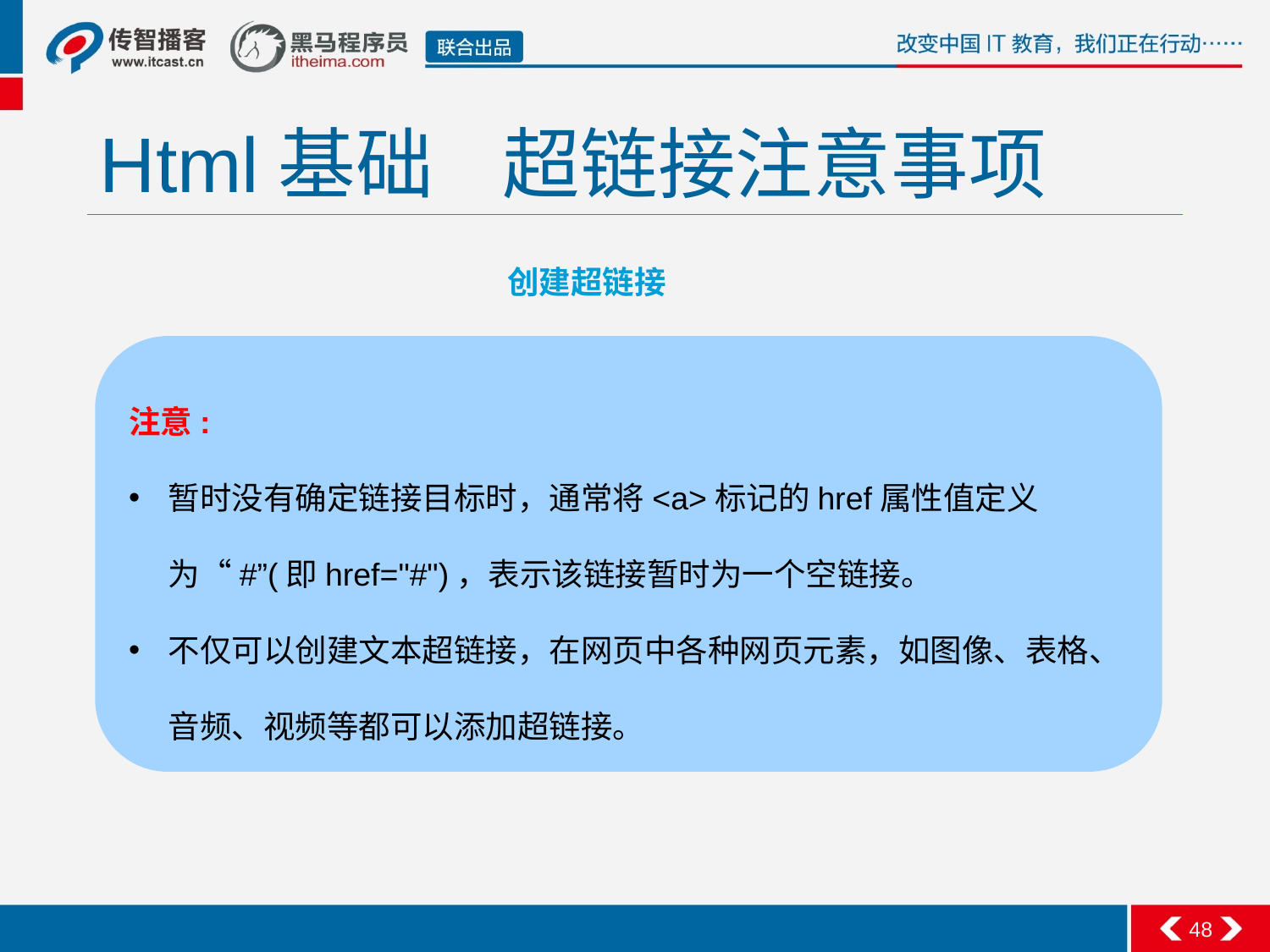

# Html基础    超链接注意事项
创建超链接
注意:
暂时没有确定链接目标时，通常将<a>标记的href属性值定义为“#”(即href="#")，表示该链接暂时为一个空链接。
不仅可以创建文本超链接，在网页中各种网页元素，如图像、表格、音频、视频等都可以添加超链接。
48